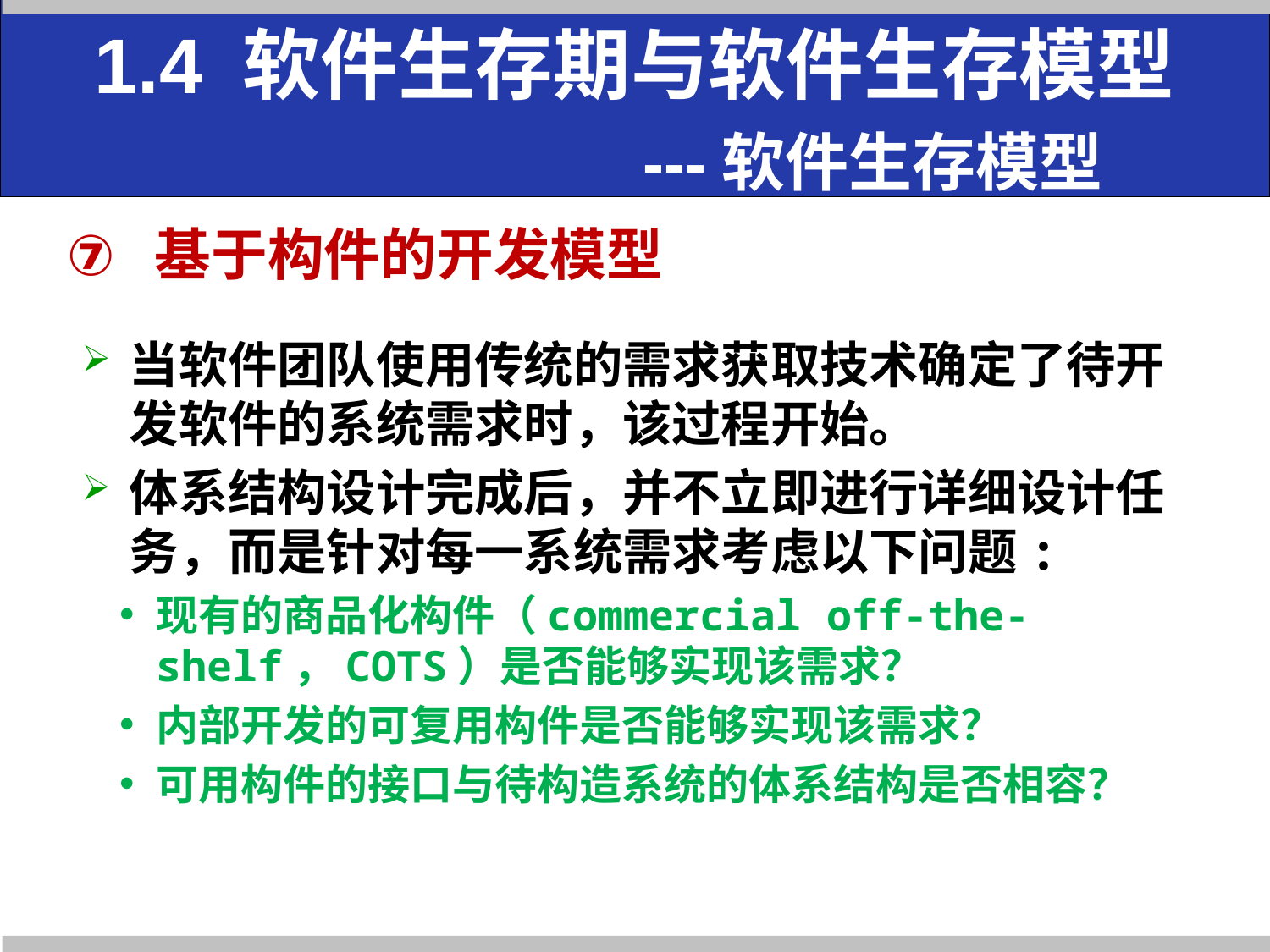

# 1.4 软件生存期与软件生存模型 ---软件生存模型
基于构件的开发模型
当软件团队使用传统的需求获取技术确定了待开发软件的系统需求时，该过程开始。
体系结构设计完成后，并不立即进行详细设计任务，而是针对每一系统需求考虑以下问题:
现有的商品化构件（commercial off-the-shelf，COTS）是否能够实现该需求？
内部开发的可复用构件是否能够实现该需求？
可用构件的接口与待构造系统的体系结构是否相容？
88